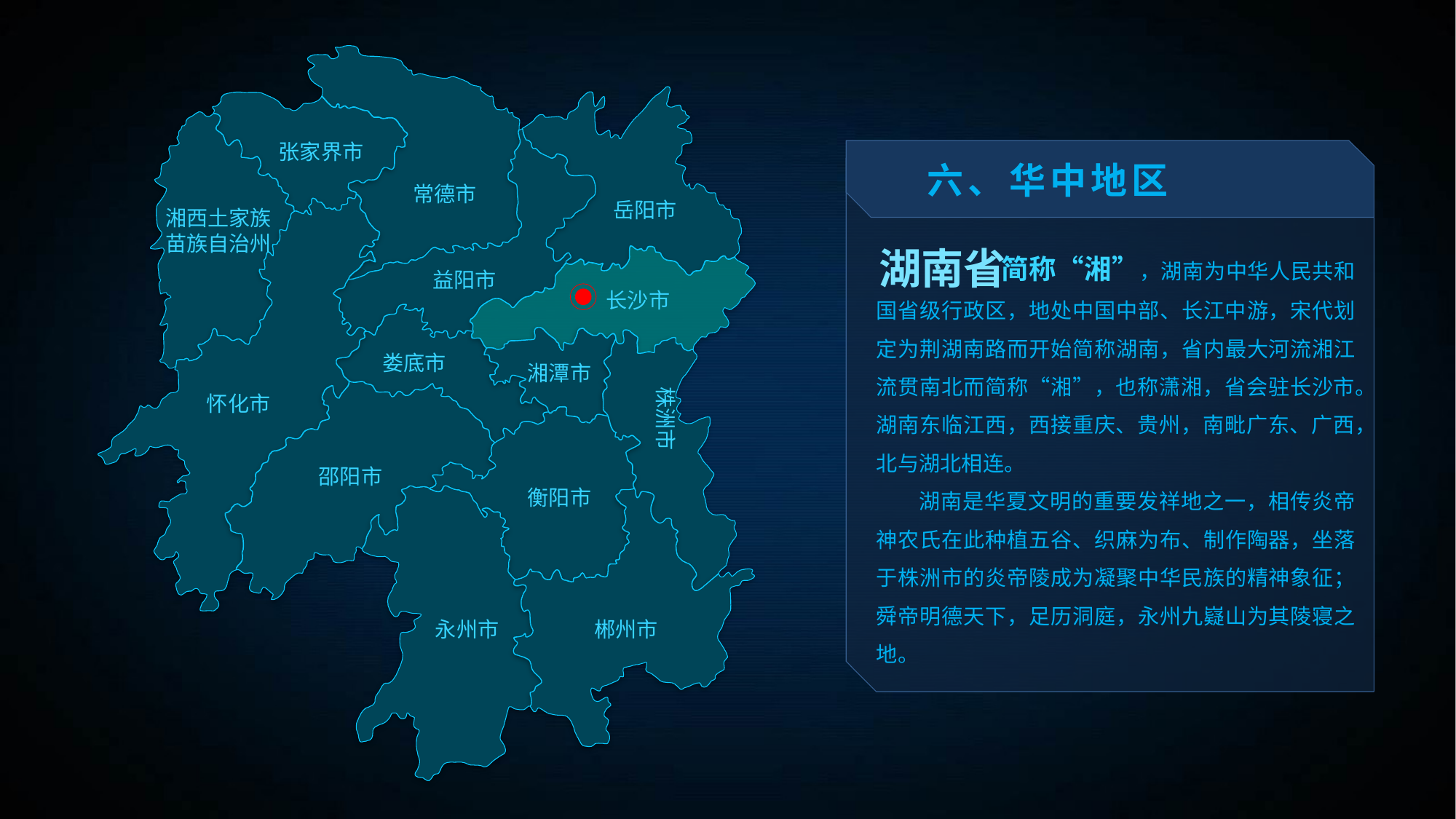

张家界市

六、华中地区

常德市
岳阳市

湘西土家族
苗族自治州

                  简称“湘”，湖南为中华人民共和国省级行政区，地处中国中部、长江中游，宋代划定为荆湖南路而开始简称湖南，省内最大河流湘江流贯南北而简称“湘”，也称潇湘，省会驻长沙市。湖南东临江西，西接重庆、贵州，南毗广东、广西，北与湖北相连。
       湖南是华夏文明的重要发祥地之一，相传炎帝神农氏在此种植五谷、织麻为布、制作陶器，坐落于株洲市的炎帝陵成为凝聚中华民族的精神象征；舜帝明德天下，足历洞庭，永州九嶷山为其陵寝之地。
湖南省

益阳市
长沙市

娄底市
湘潭市
株洲市

怀化市

邵阳市
衡阳市

郴州市
永州市